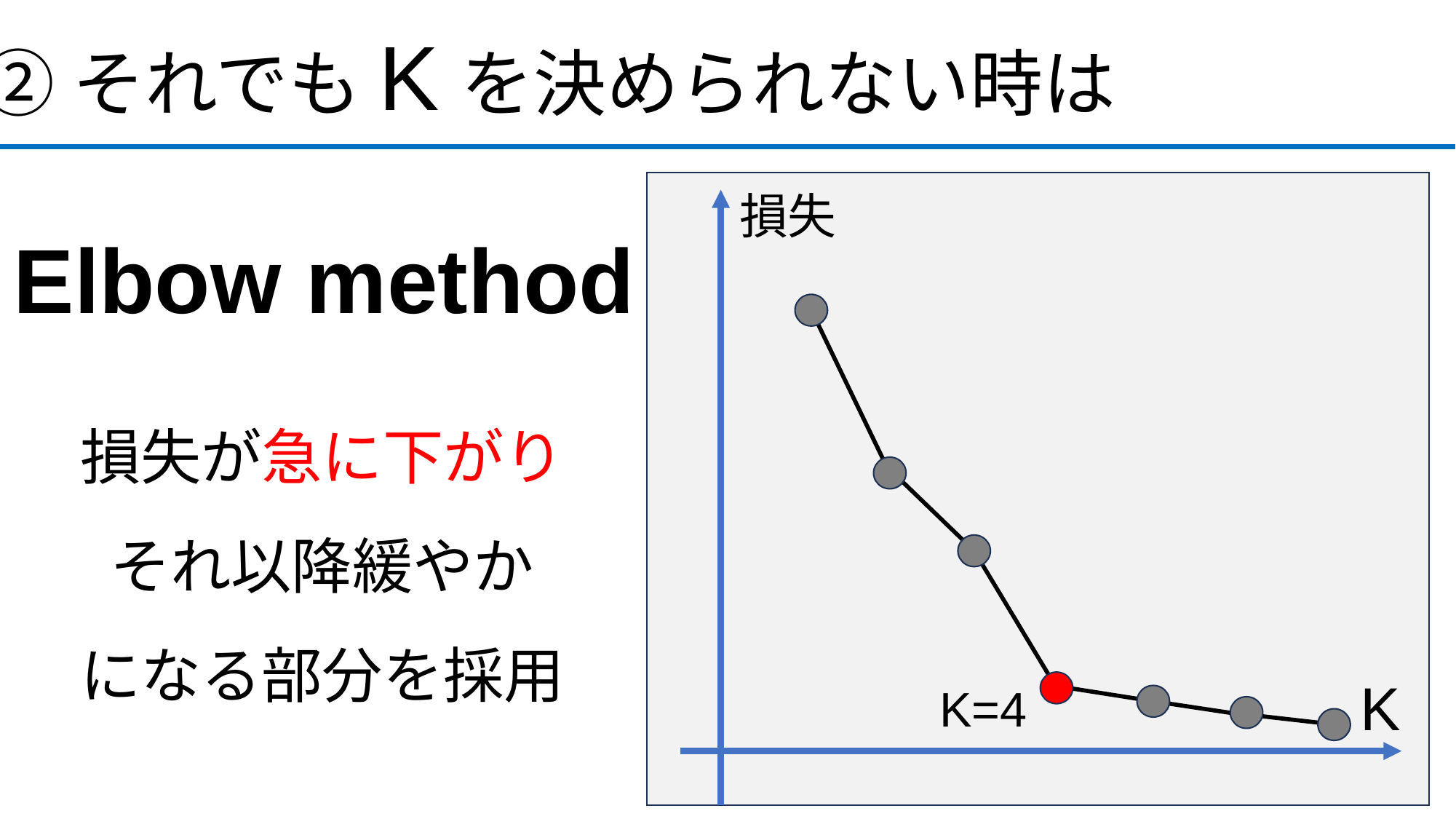

②それでもKを決められない時は

損失

K

Elbow method
損失が急に下がり
それ以降緩やか
になる部分を採用
K=4
59